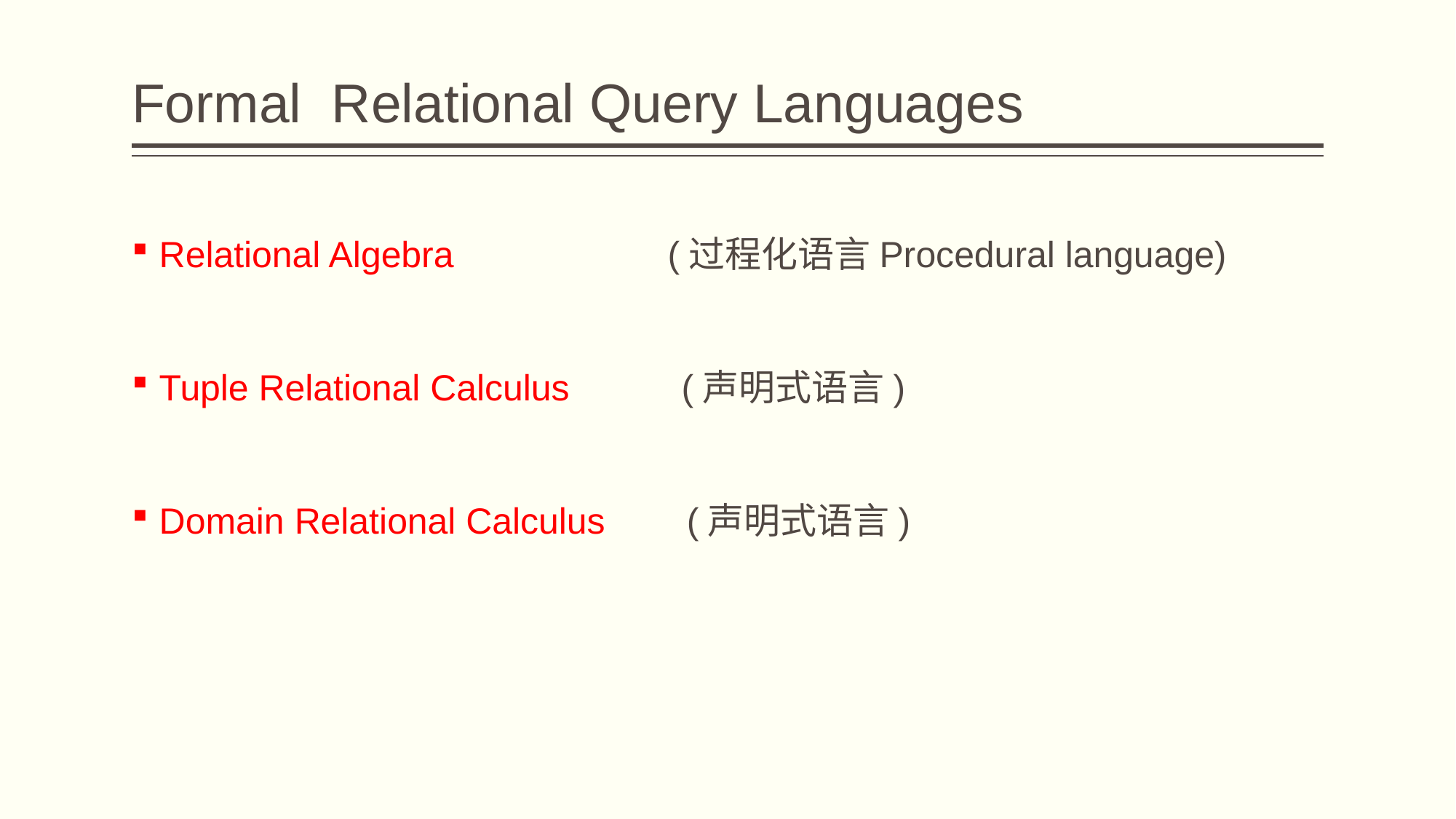

# Formal  Relational Query Languages
Relational Algebra                     (过程化语言Procedural language)

Tuple Relational Calculus           (声明式语言)

Domain Relational Calculus        (声明式语言)